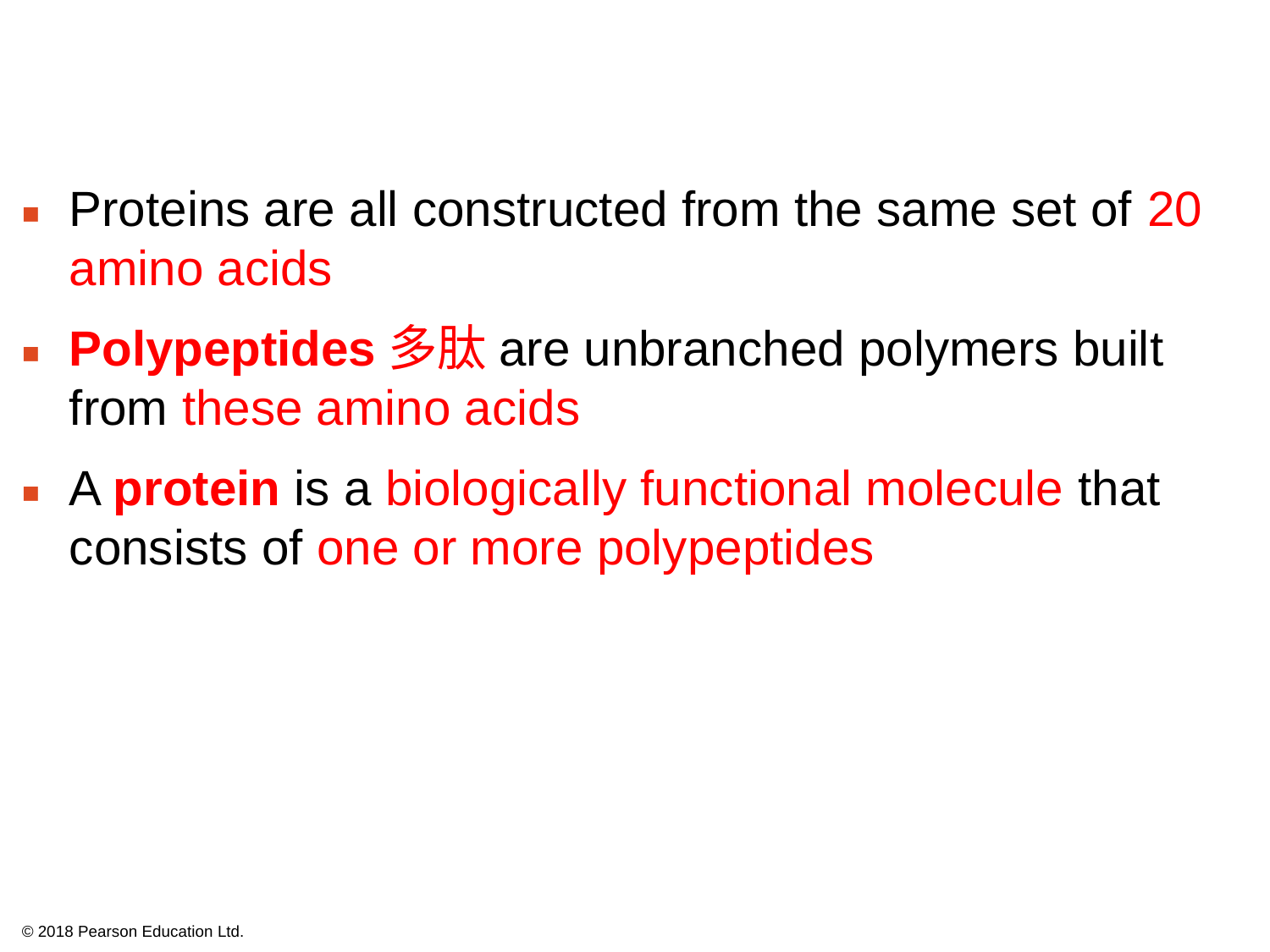

Proteins are all constructed from the same set of 20 amino acids
Polypeptides多肽are unbranched polymers built from these amino acids
A protein is a biologically functional molecule that consists of one or more polypeptides
© 2018 Pearson Education Ltd.